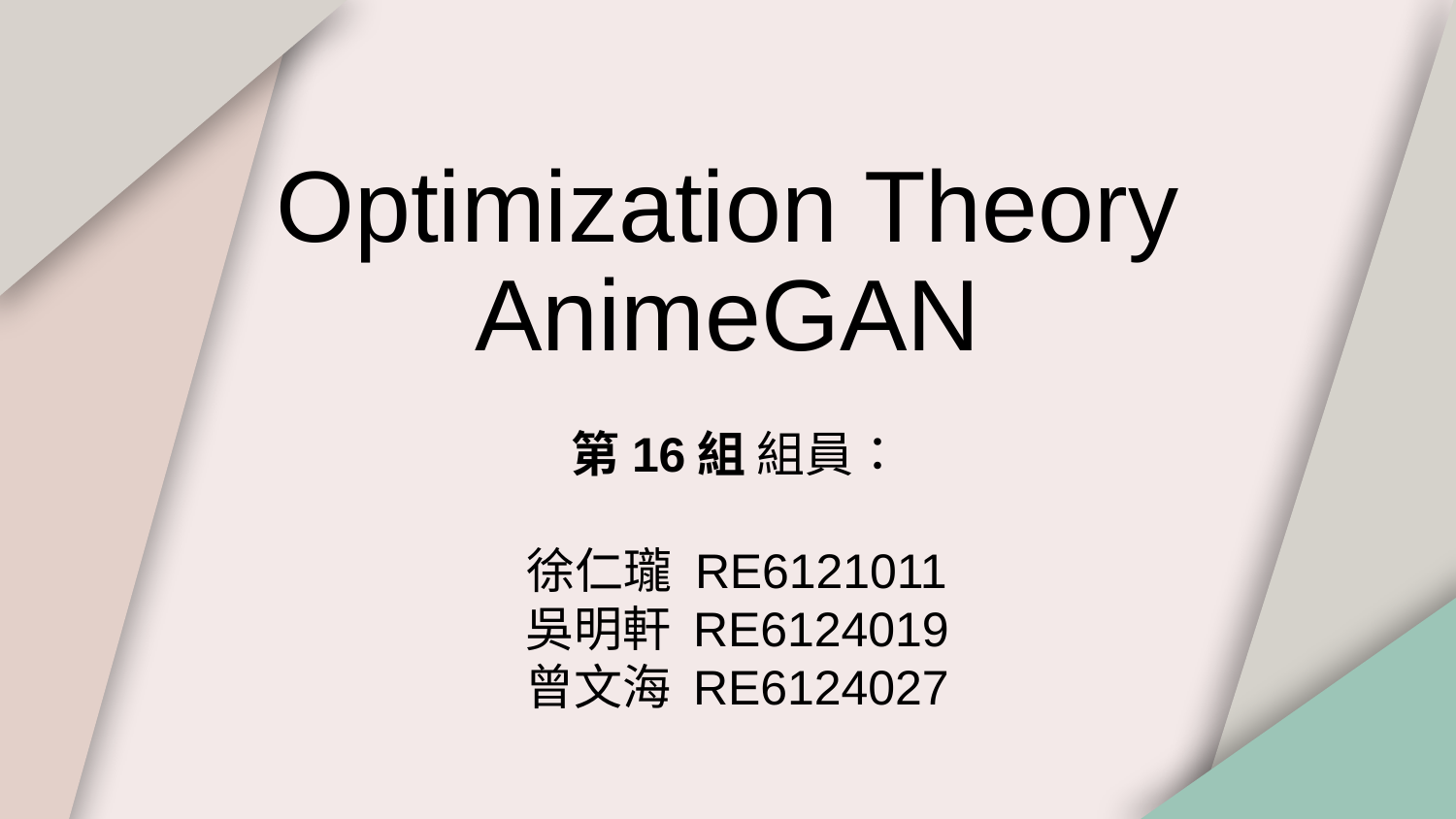

# Optimization Theory AnimeGAN
第16組 組員：

徐仁瓏 RE6121011
吳明軒 RE6124019
曾文海 RE6124027